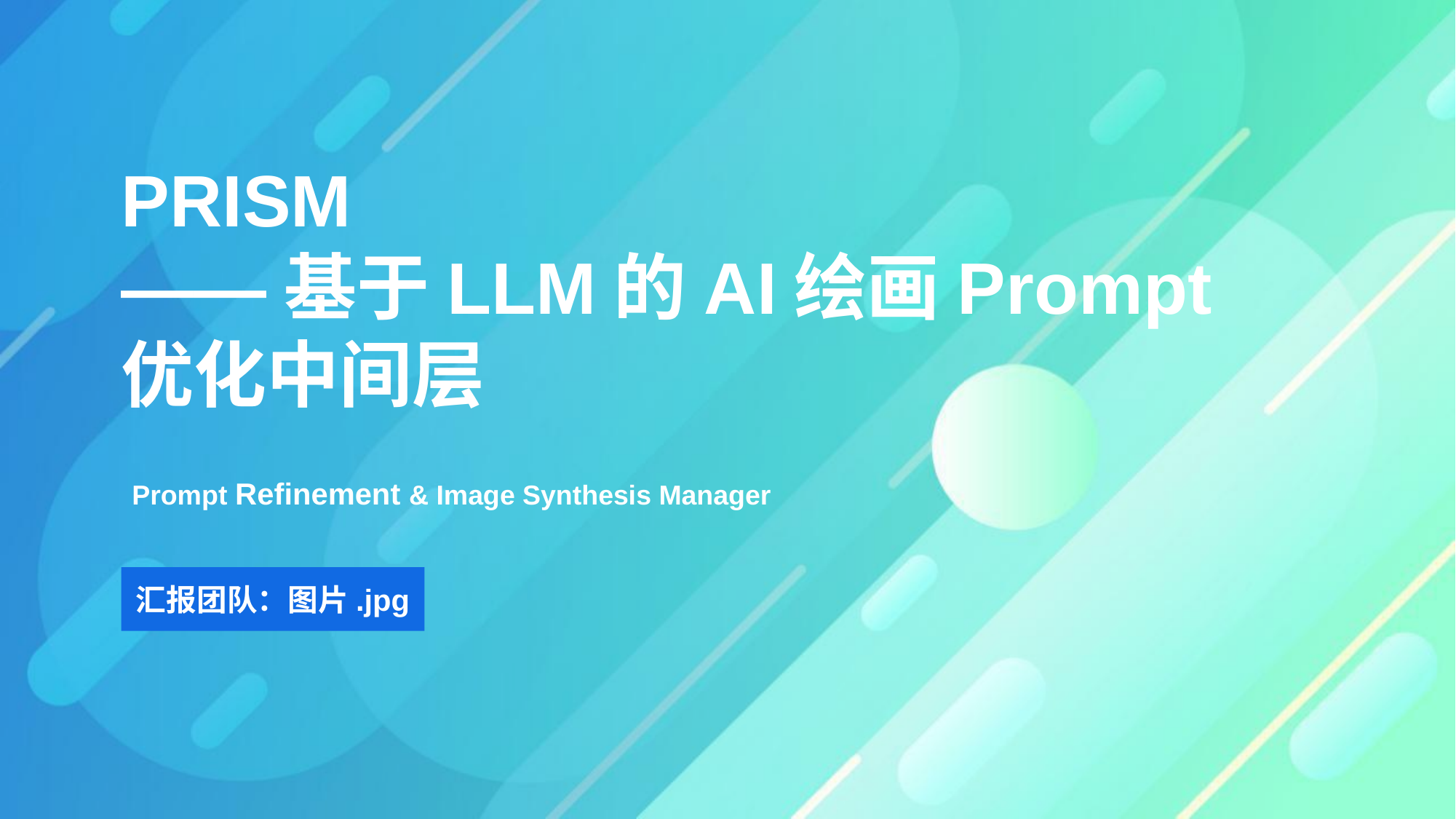

PRISM
——基于LLM的AI绘画Prompt
优化中间层
Prompt Refinement & Image Synthesis Manager
汇报团队：图片.jpg